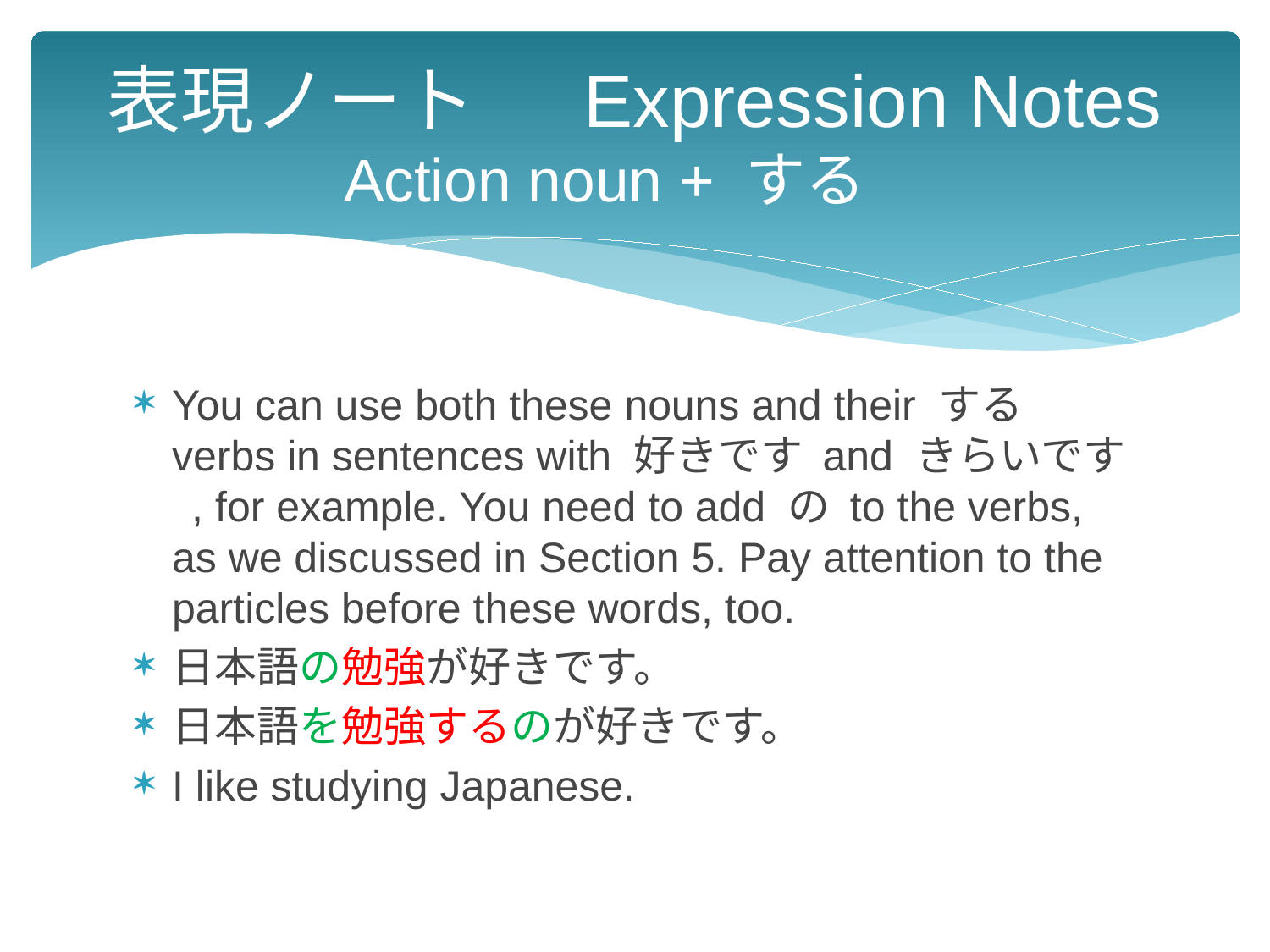

# 表現ノート　 Expression Notes Action noun + する
You can use both these nouns and their する verbs in sentences with 好きです and きらいです , for example. You need to add の to the verbs, as we discussed in Section 5. Pay attention to the particles before these words, too.
日本語の勉強が好きです。
日本語を勉強するのが好きです。
I like studying Japanese.